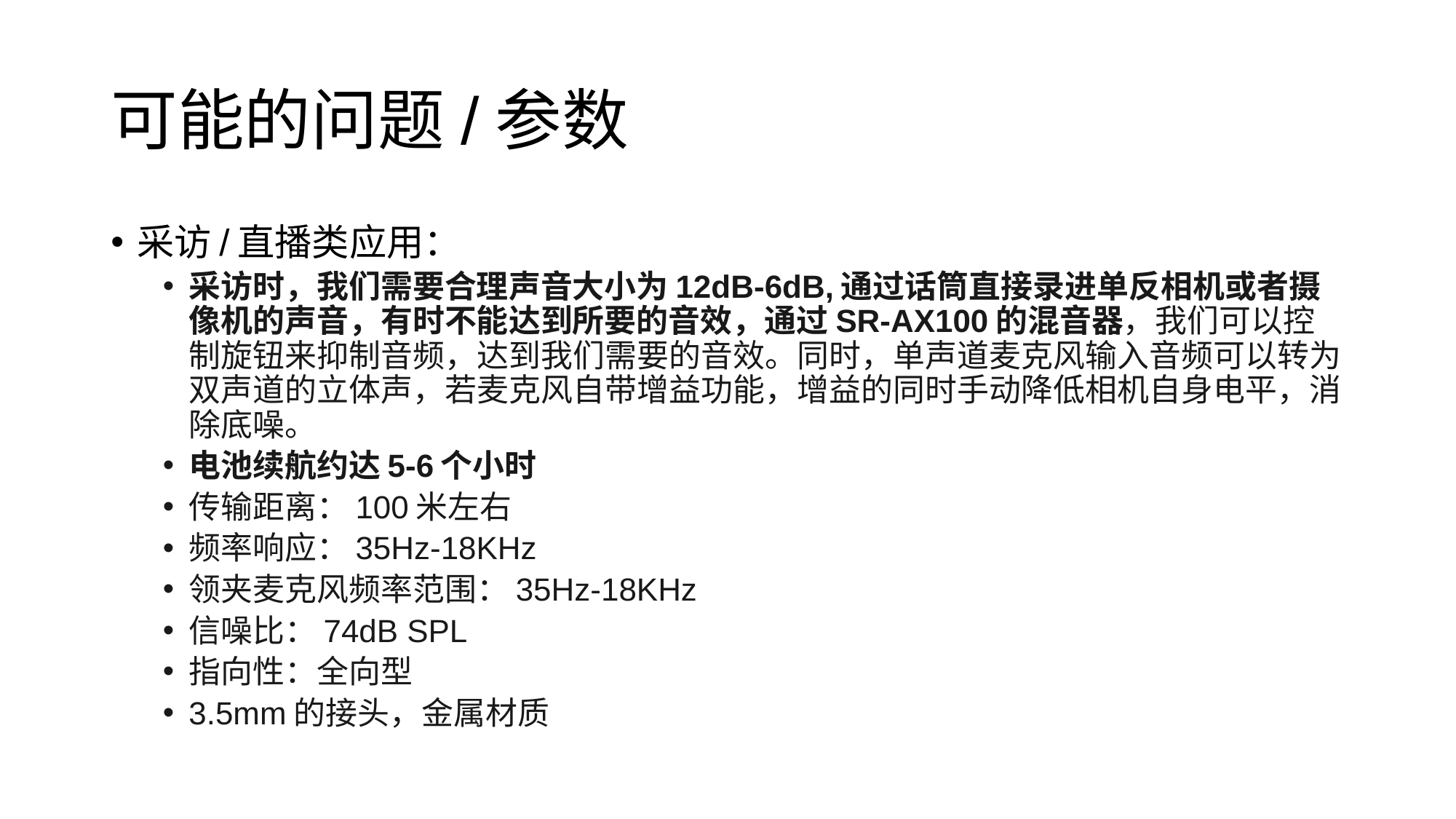

# 可能的问题/参数
采访/直播类应用：
采访时，我们需要合理声音大小为12dB-6dB,通过话筒直接录进单反相机或者摄像机的声音，有时不能达到所要的音效，通过SR-AX100的混音器，我们可以控制旋钮来抑制音频，达到我们需要的音效。同时，单声道麦克风输入音频可以转为双声道的立体声，若麦克风自带增益功能，增益的同时手动降低相机自身电平，消除底噪。
电池续航约达5-6个小时
传输距离：100米左右
频率响应：35Hz-18KHz
领夹麦克风频率范围：35Hz-18KHz
信噪比：74dB SPL
指向性：全向型
3.5mm的接头，金属材质